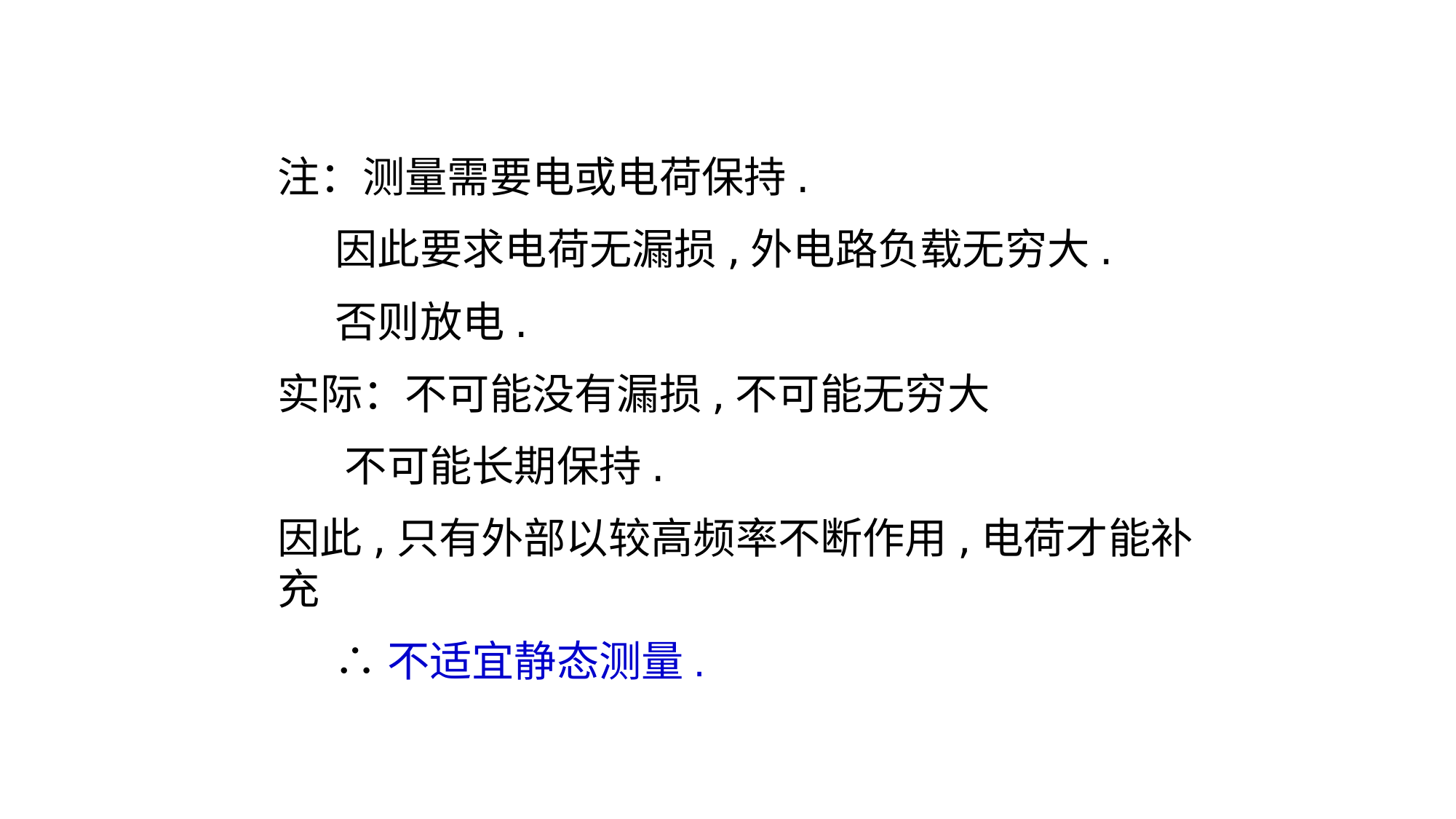

注：测量需要电或电荷保持.
     因此要求电荷无漏损,外电路负载无穷大.
     否则放电.
实际：不可能没有漏损,不可能无穷大
      不可能长期保持.
因此,只有外部以较高频率不断作用,电荷才能补充
      ∴不适宜静态测量.